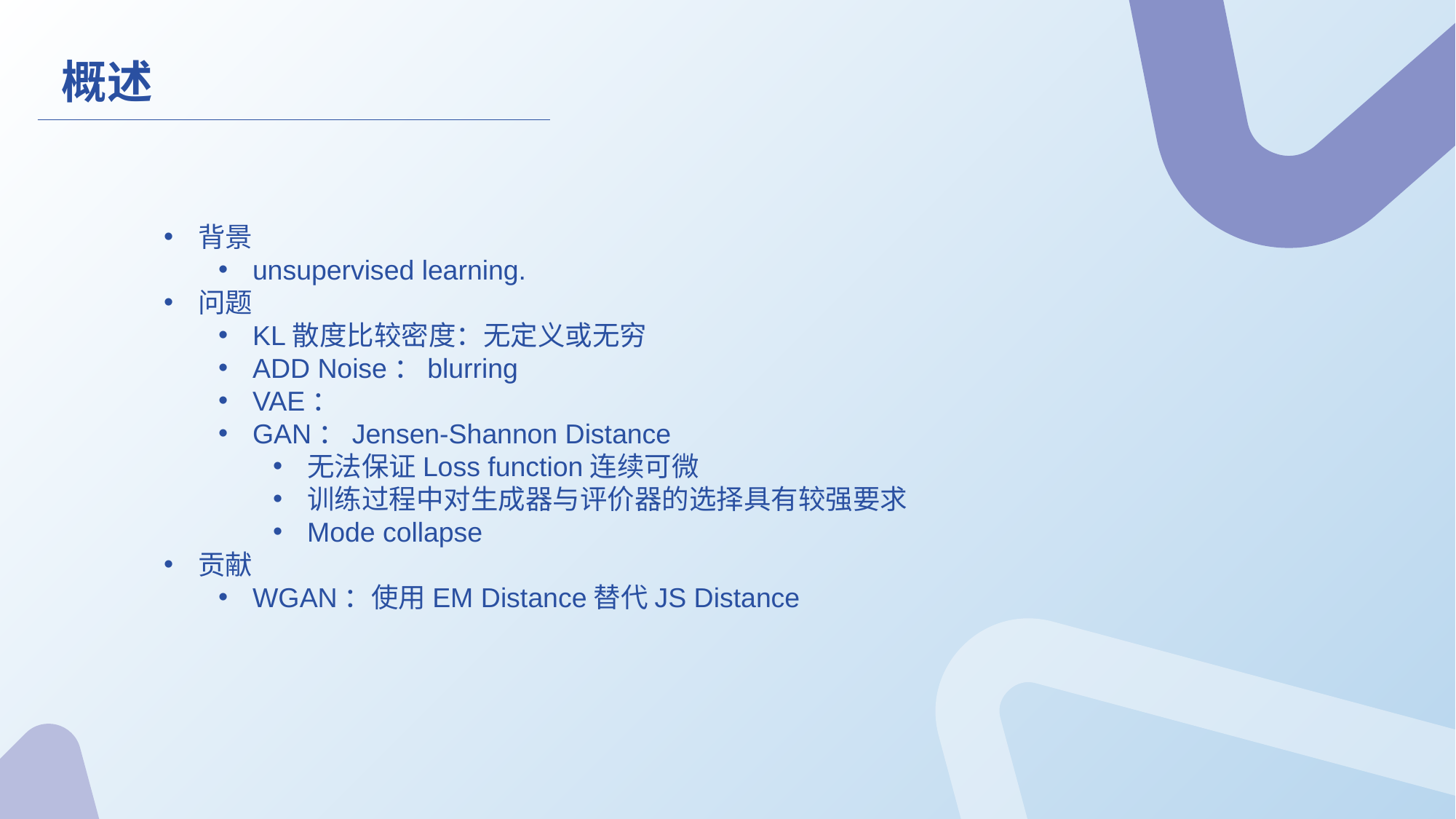

概述
背景
unsupervised learning.
问题
KL散度比较密度：无定义或无穷
ADD Noise：blurring
VAE：
GAN：Jensen-Shannon Distance
无法保证Loss function连续可微
训练过程中对生成器与评价器的选择具有较强要求
Mode collapse
贡献
WGAN：使用EM Distance替代JS Distance